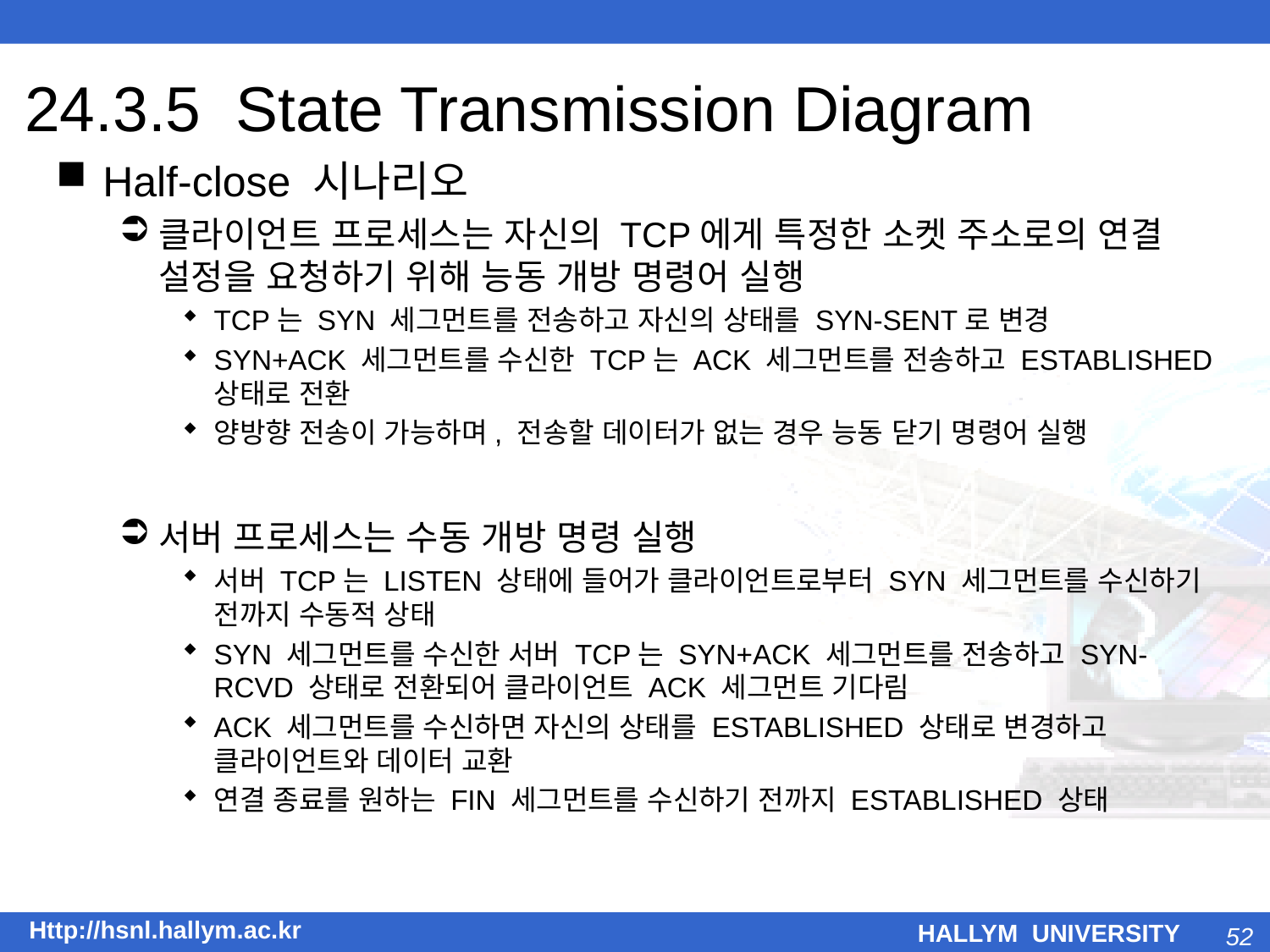

# 24.3.5  State Transmission Diagram
Half-close 시나리오
클라이언트 프로세스는 자신의 TCP에게 특정한 소켓 주소로의 연결 설정을 요청하기 위해 능동 개방 명령어 실행
TCP는 SYN 세그먼트를 전송하고 자신의 상태를 SYN-SENT로 변경
SYN+ACK 세그먼트를 수신한 TCP는 ACK 세그먼트를 전송하고 ESTABLISHED 상태로 전환
양방향 전송이 가능하며, 전송할 데이터가 없는 경우 능동 닫기 명령어 실행

서버 프로세스는 수동 개방 명령 실행
서버 TCP는 LISTEN 상태에 들어가 클라이언트로부터 SYN 세그먼트를 수신하기 전까지 수동적 상태
SYN 세그먼트를 수신한 서버 TCP는 SYN+ACK 세그먼트를 전송하고 SYN-RCVD 상태로 전환되어 클라이언트 ACK 세그먼트 기다림
ACK 세그먼트를 수신하면 자신의 상태를 ESTABLISHED 상태로 변경하고 클라이언트와 데이터 교환
연결 종료를 원하는 FIN 세그먼트를 수신하기 전까지 ESTABLISHED 상태
52